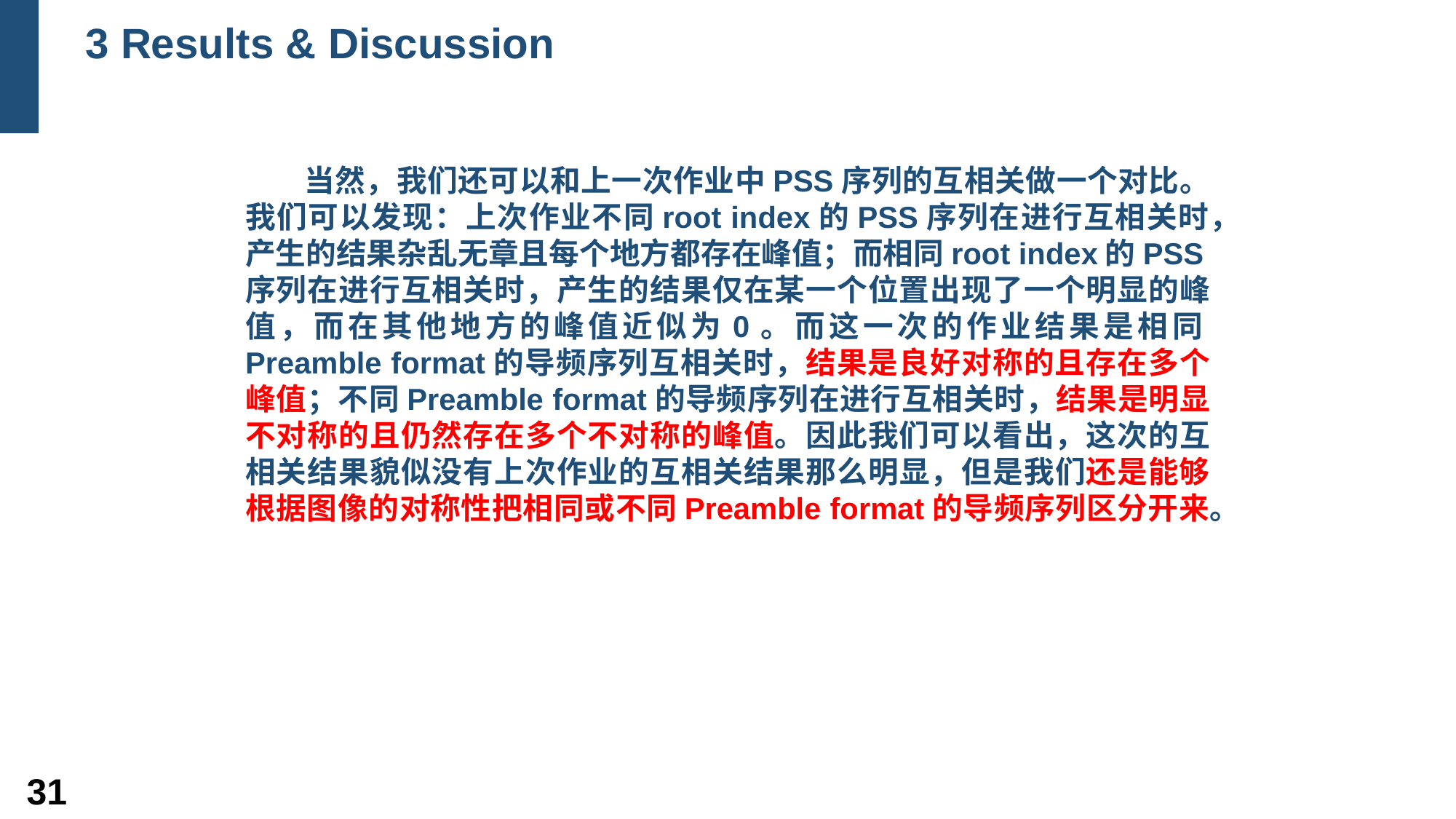

3 Results & Discussion
       当然，我们还可以和上一次作业中PSS序列的互相关做一个对比。我们可以发现：上次作业不同root index的PSS序列在进行互相关时，产生的结果杂乱无章且每个地方都存在峰值；而相同root index的PSS序列在进行互相关时，产生的结果仅在某一个位置出现了一个明显的峰值，而在其他地方的峰值近似为0。而这一次的作业结果是相同Preamble format的导频序列互相关时，结果是良好对称的且存在多个峰值；不同Preamble format的导频序列在进行互相关时，结果是明显不对称的且仍然存在多个不对称的峰值。因此我们可以看出，这次的互相关结果貌似没有上次作业的互相关结果那么明显，但是我们还是能够根据图像的对称性把相同或不同Preamble format的导频序列区分开来。
31